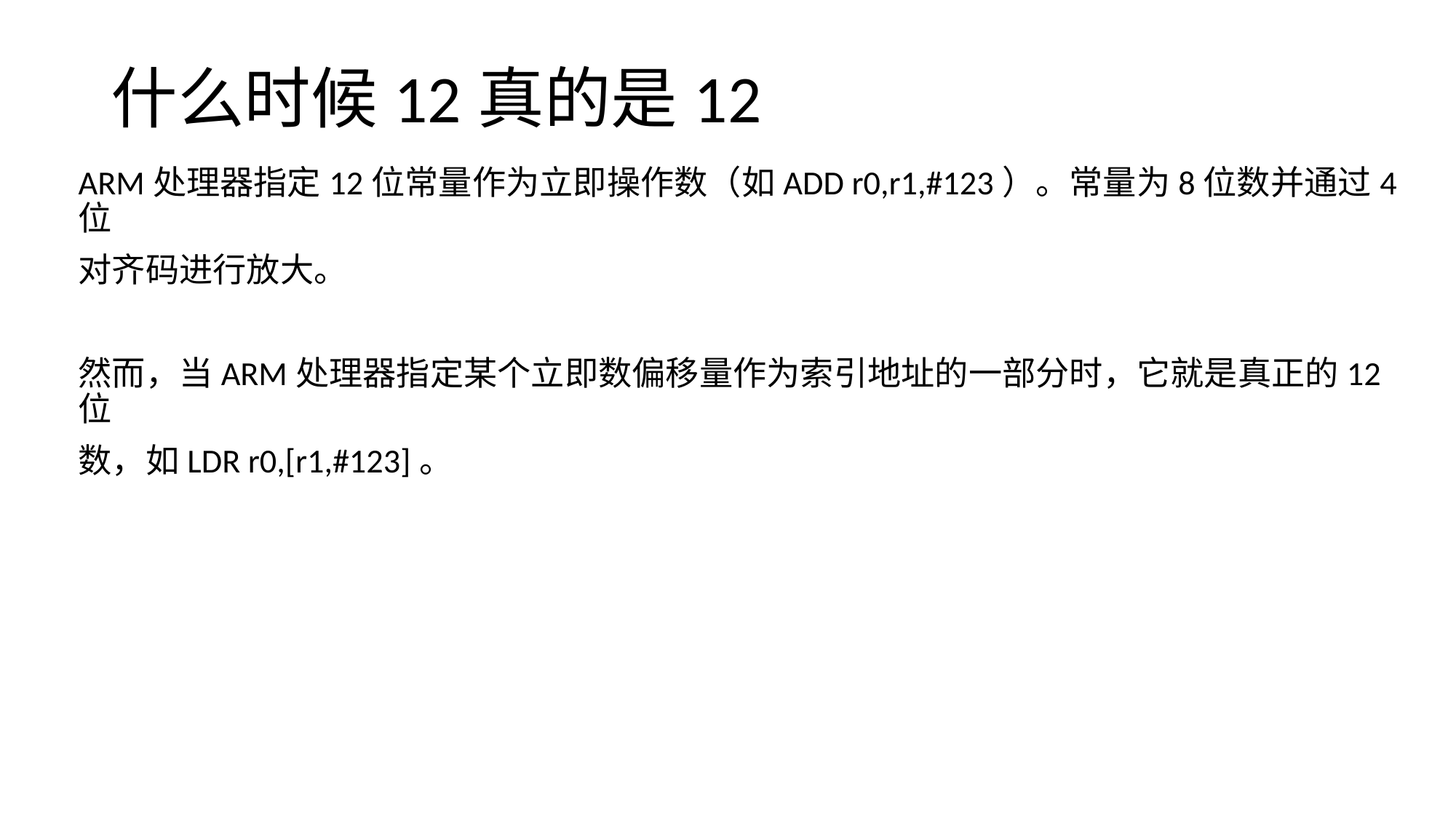

# 什么时候12真的是12
ARM处理器指定12位常量作为立即操作数（如ADD r0,r1,#123）。常量为8位数并通过4位
对齐码进行放大。

然而，当ARM处理器指定某个立即数偏移量作为索引地址的一部分时，它就是真正的12位
数，如LDR r0,[r1,#123]。